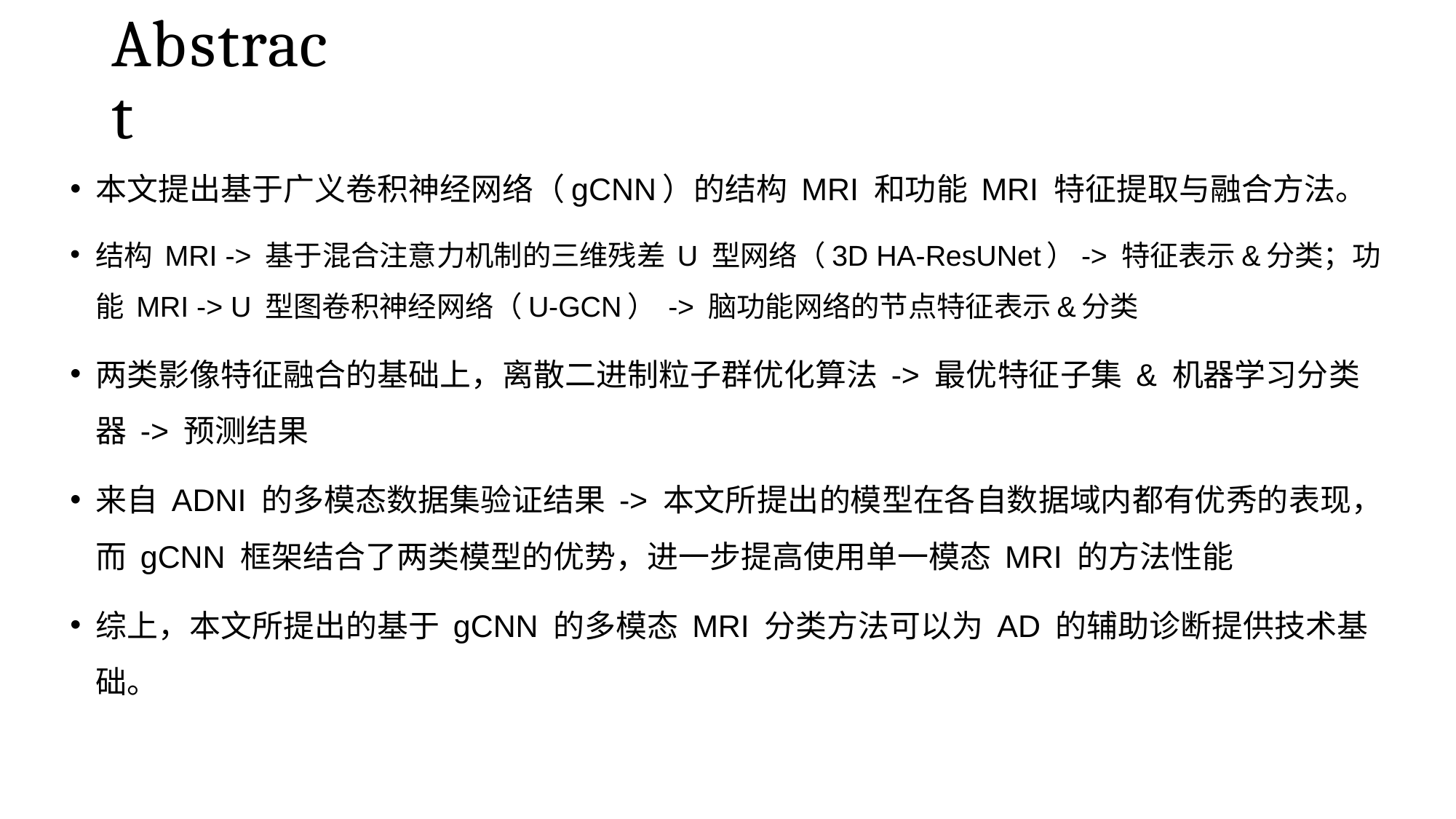

# Abstract
本文提出基于广义卷积神经网络（gCNN）的结构 MRI 和功能 MRI 特征提取与融合方法。
结构 MRI -> 基于混合注意力机制的三维残差 U 型网络（3D HA-ResUNet）-> 特征表示&分类；功能 MRI -> U 型图卷积神经网络（U-GCN） -> 脑功能网络的节点特征表示&分类
两类影像特征融合的基础上，离散二进制粒子群优化算法 -> 最优特征子集 & 机器学习分类器 -> 预测结果
来自 ADNI 的多模态数据集验证结果 -> 本文所提出的模型在各自数据域内都有优秀的表现，而 gCNN 框架结合了两类模型的优势，进一步提高使用单一模态 MRI 的方法性能
综上，本文所提出的基于 gCNN 的多模态 MRI 分类方法可以为 AD 的辅助诊断提供技术基础。